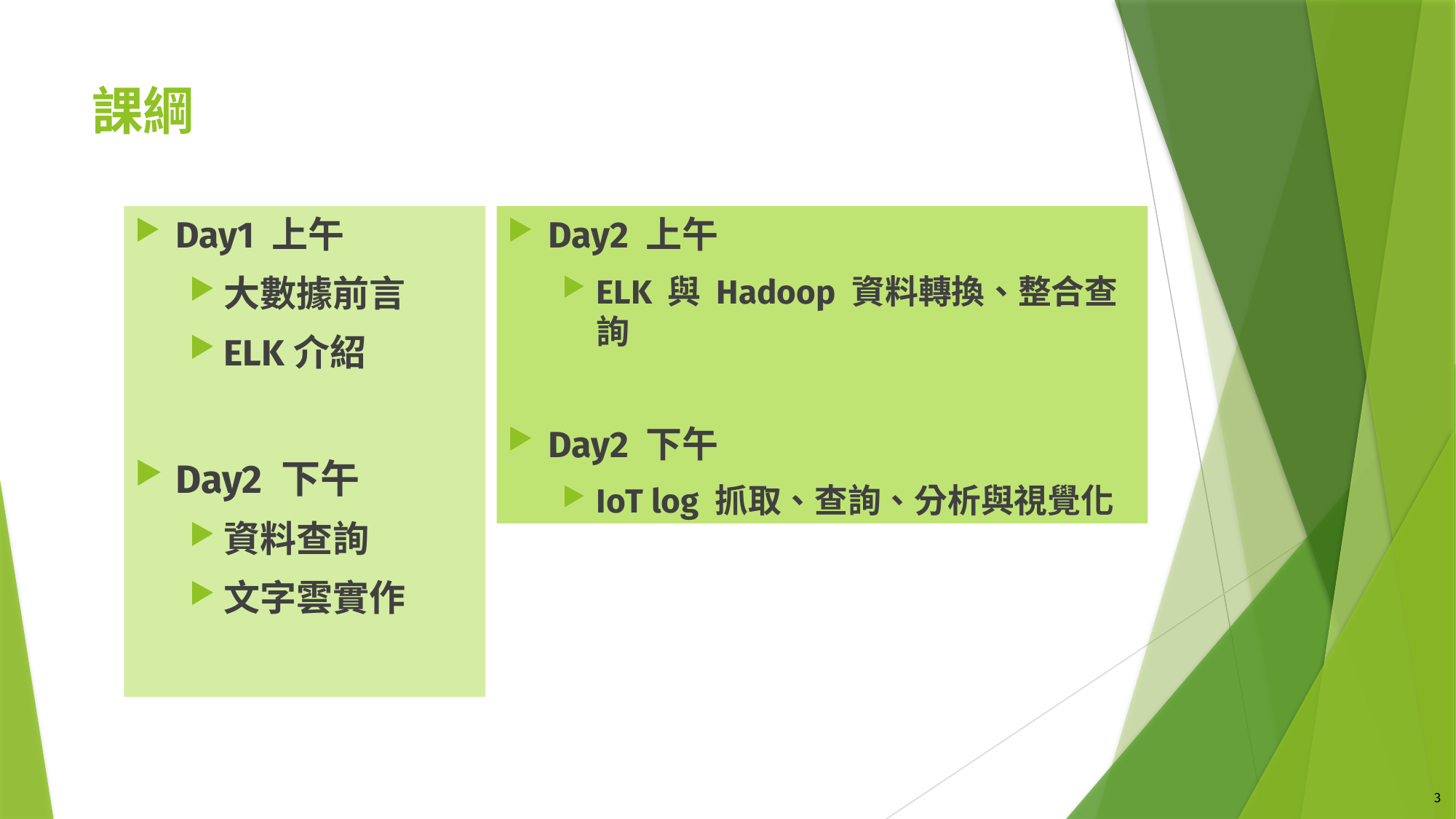

# 課綱
Day1 上午
大數據前言
ELK介紹

Day2 下午
資料查詢
文字雲實作

Day2 上午
ELK 與 Hadoop 資料轉換、整合查詢

Day2 下午
IoT log 抓取、查詢、分析與視覺化
3